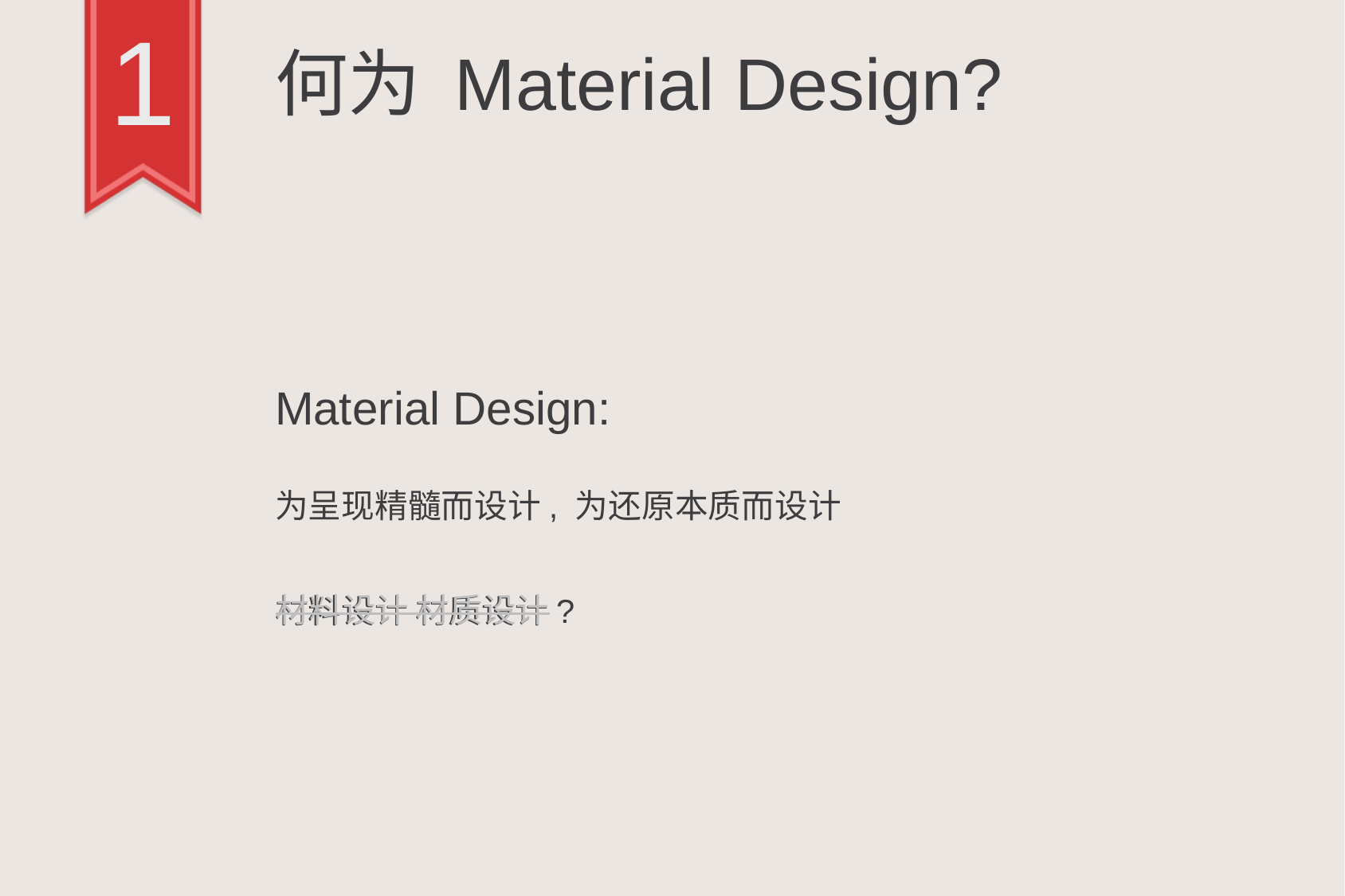

1
# 何为 Material Design?
Material Design:

为呈现精髓而设计, 为还原本质而设计

材料设计 材质设计?
材料设计 材质设计